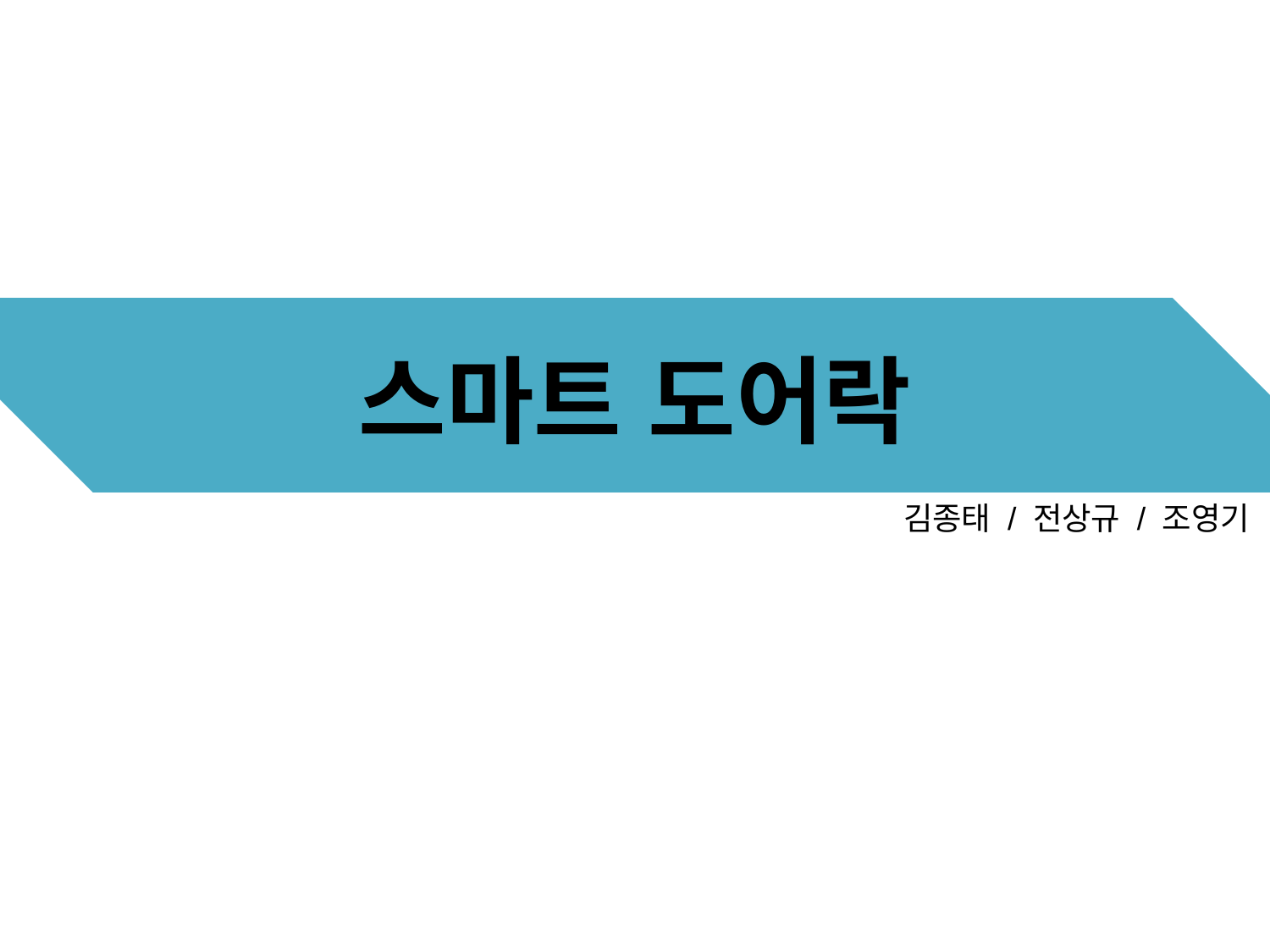

# 스마트 도어락

김종태 / 전상규 / 조영기